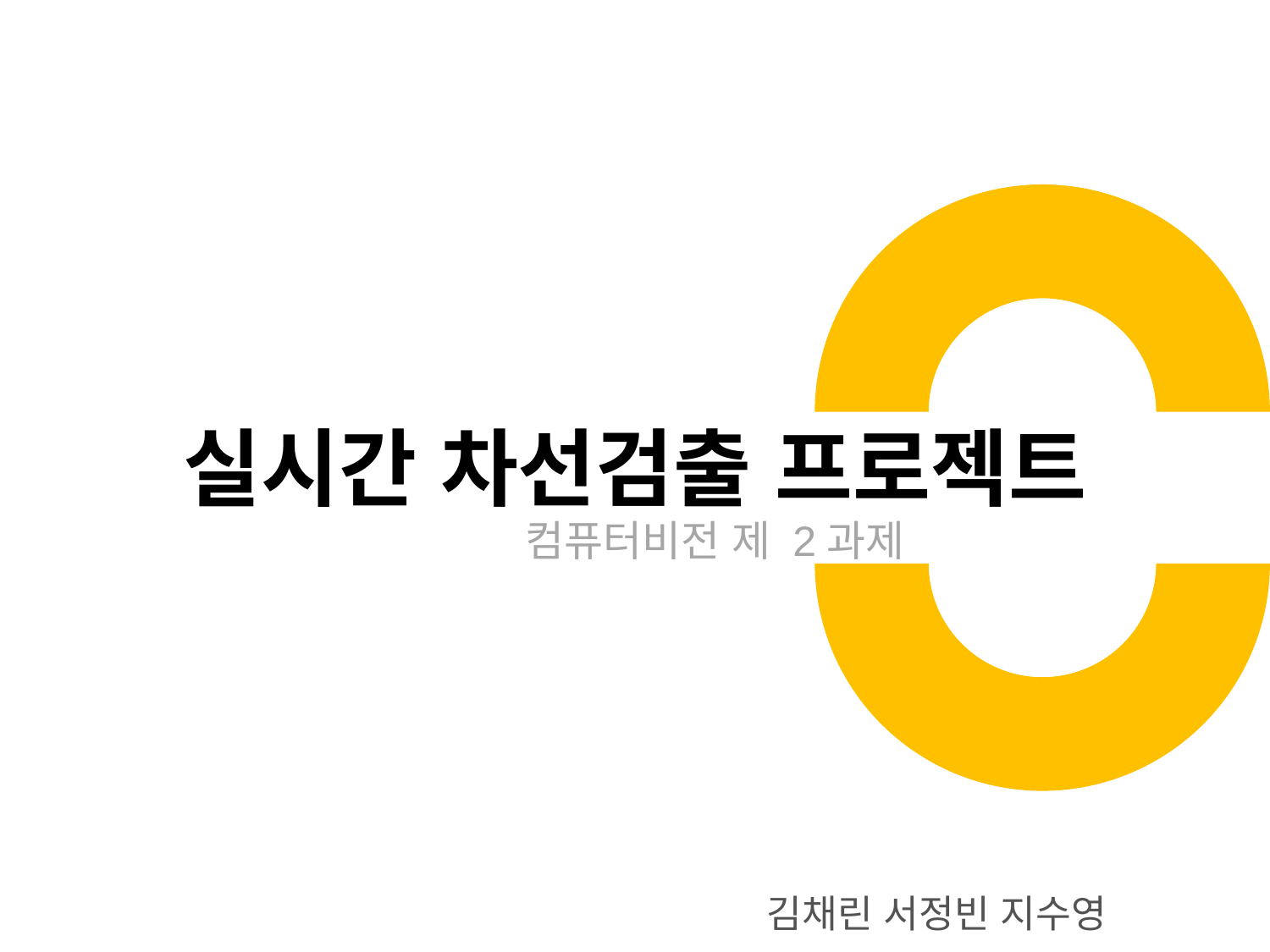

# 실시간 차선검출 프로젝트
컴퓨터비전 제 2과제
김채린 서정빈 지수영